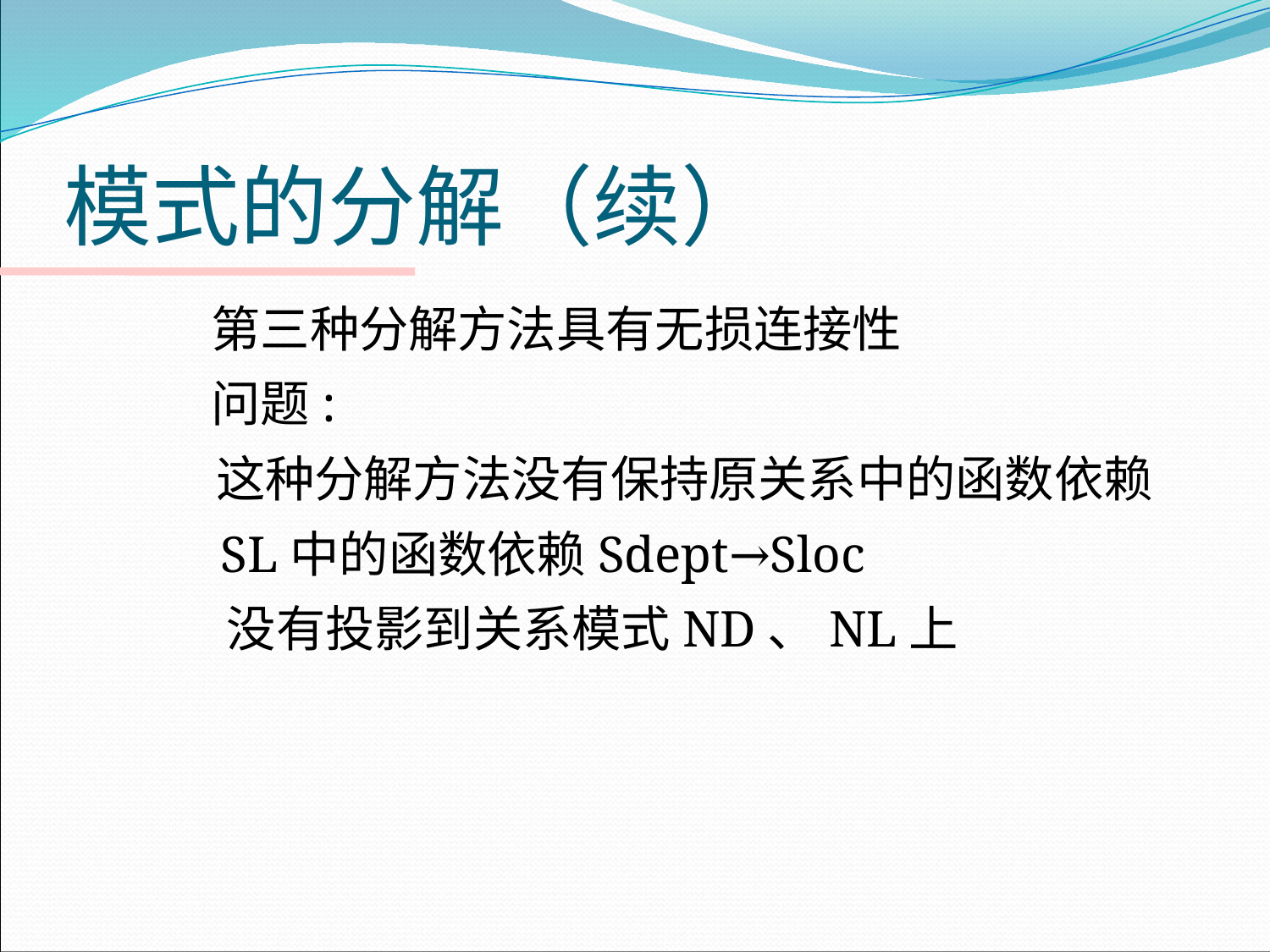

# 模式的分解（续）
  第三种分解方法具有无损连接性
  问题:
  这种分解方法没有保持原关系中的函数依赖
   SL中的函数依赖Sdept→Sloc
   没有投影到关系模式ND、NL上

640